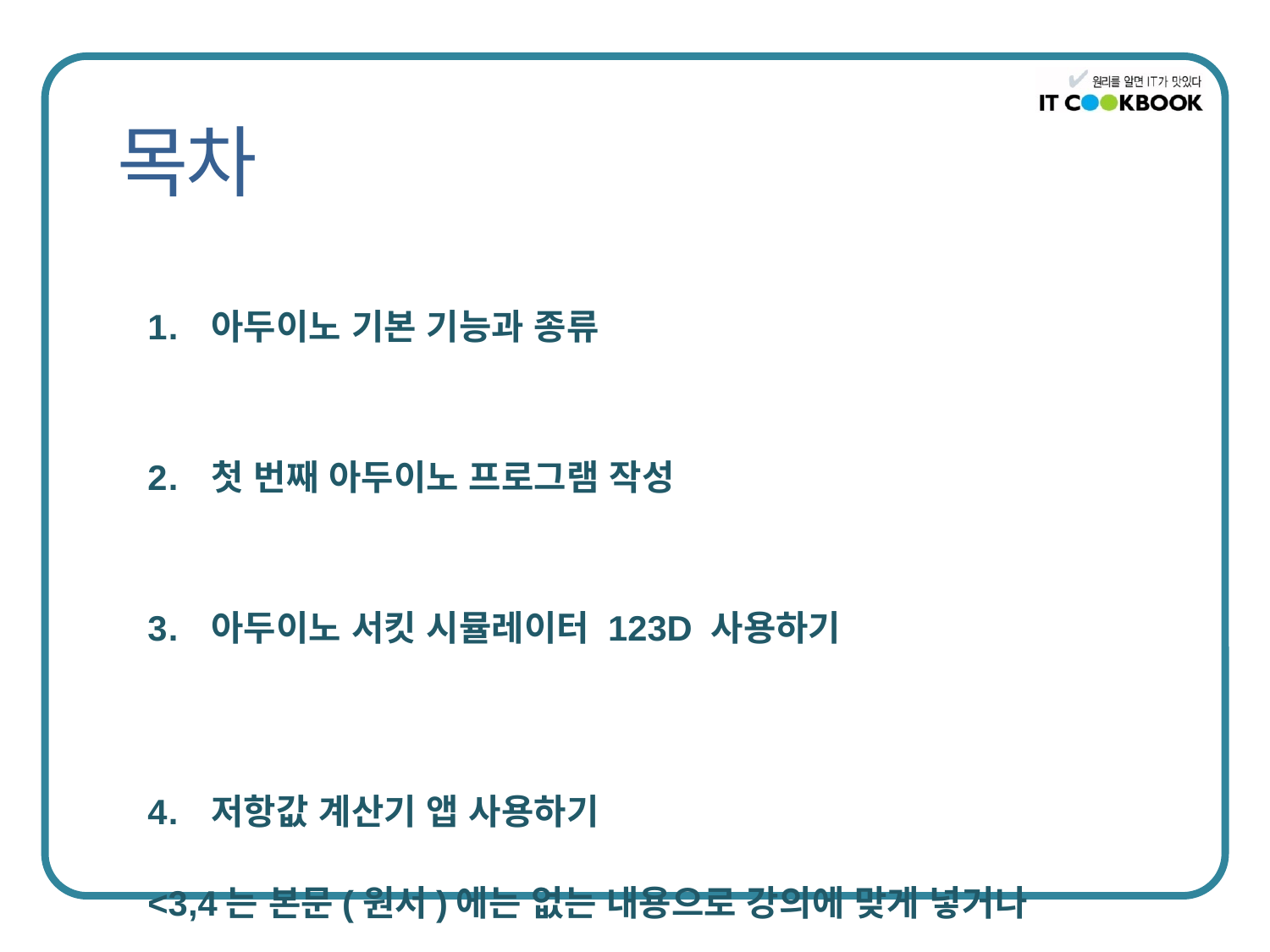

아두이노 기본 기능과 종류

첫 번째 아두이노 프로그램 작성

아두이노 서킷 시뮬레이터 123D 사용하기

저항값 계산기 앱 사용하기
<3,4는 본문(원서)에는 없는 내용으로 강의에 맞게 넣거나 빼주시면 됩니다.  시뮬레이터 123D는 경우에 따라 결재가 필요하거나 실습에 활용할 수 없을 수도 있습니다.>